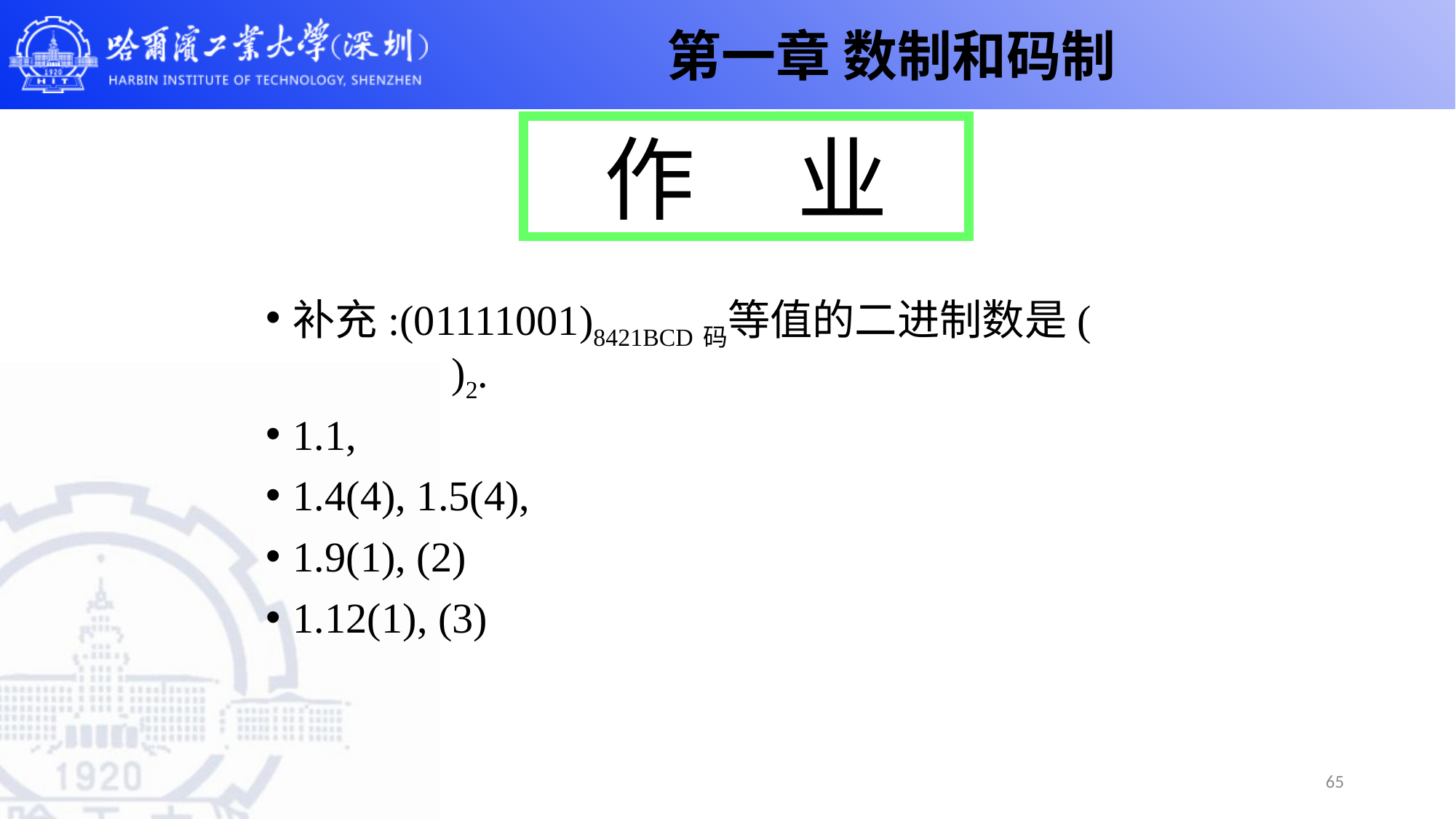

第一章 数制和码制
作     业
补充:(01111001)8421BCD码等值的二进制数是(                       )2.
1.1,
1.4(4), 1.5(4),
1.9(1), (2)
1.12(1), (3)

65